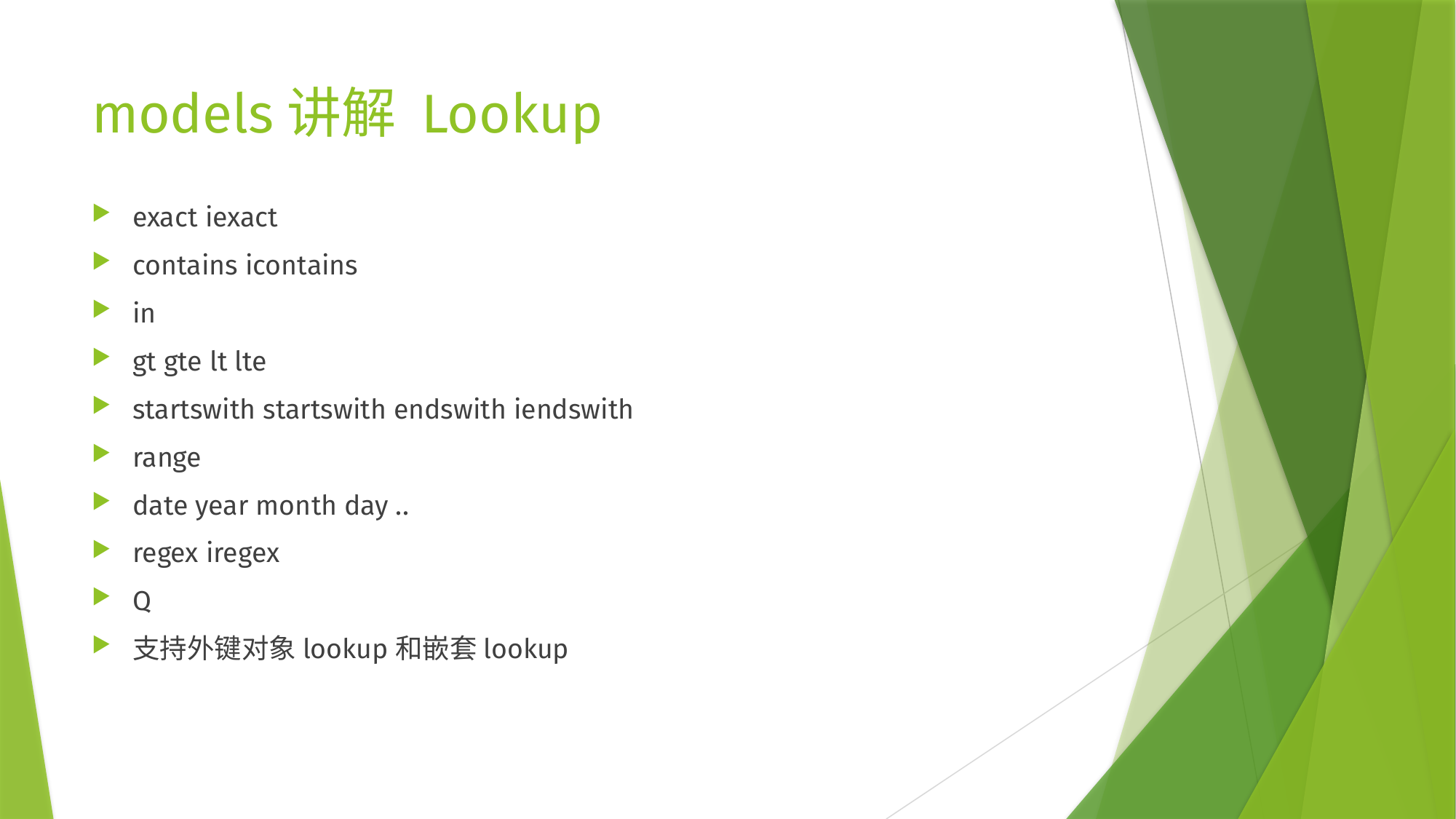

# models讲解 Lookup
exact iexact
contains icontains
in
gt gte lt lte
startswith startswith endswith iendswith
range
date year month day ..
regex iregex
Q
支持外键对象lookup和嵌套lookup